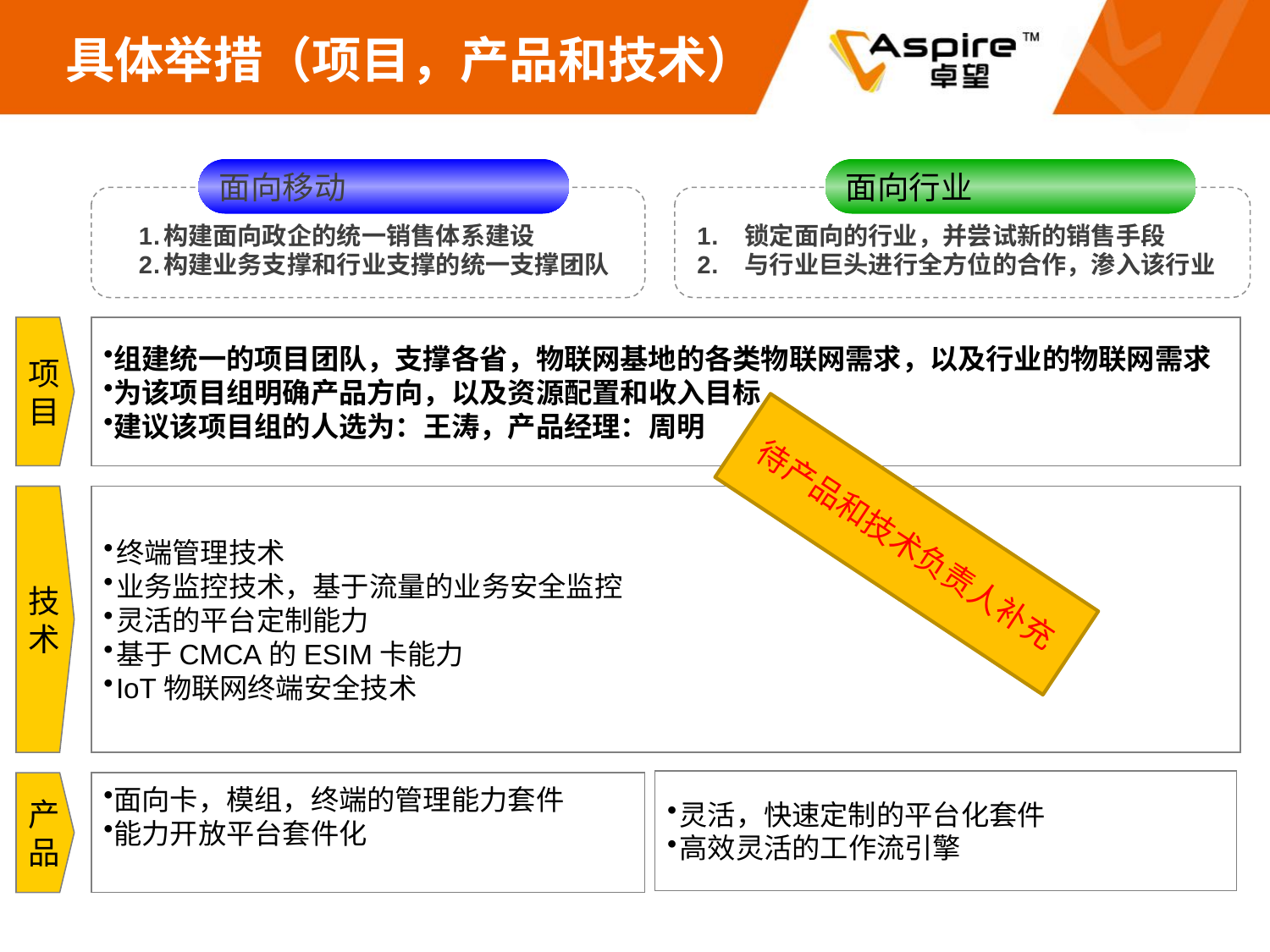

# 具体举措（项目，产品和技术）

面向移动
面向行业

构建面向政企的统一销售体系建设
构建业务支撑和行业支撑的统一支撑团队
锁定面向的行业，并尝试新的销售手段
与行业巨头进行全方位的合作，渗入该行业
项
目
组建统一的项目团队，支撑各省，物联网基地的各类物联网需求，以及行业的物联网需求
为该项目组明确产品方向，以及资源配置和收入目标
建议该项目组的人选为：王涛，产品经理：周明
技
术
终端管理技术
业务监控技术，基于流量的业务安全监控
灵活的平台定制能力
基于CMCA的ESIM卡能力
IoT物联网终端安全技术
待产品和技术负责人补充
灵活，快速定制的平台化套件
高效灵活的工作流引擎
产
品
面向卡，模组，终端的管理能力套件
能力开放平台套件化